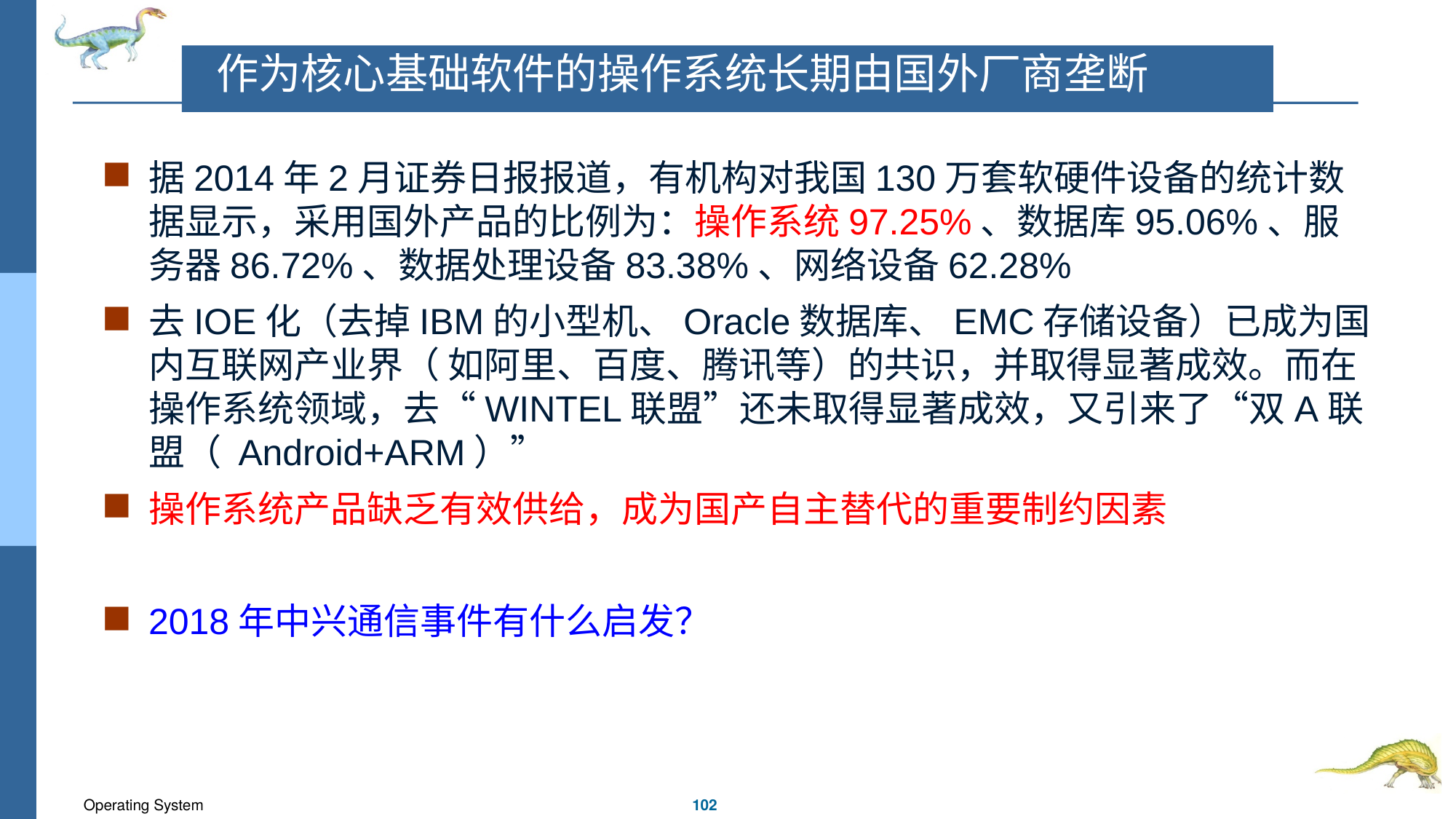

#
作为核心基础软件的操作系统长期由国外厂商垄断
据2014年2月证券日报报道，有机构对我国130万套软硬件设备的统计数据显示，采用国外产品的比例为：操作系统97.25%、数据库95.06%、服务器86.72%、数据处理设备83.38%、网络设备62.28%
去IOE化（去掉IBM的小型机、Oracle数据库、EMC存储设备）已成为国内互联网产业界（ 如阿里、百度、腾讯等）的共识，并取得显著成效。而在操作系统领域，去“WINTEL联盟”还未取得显著成效，又引来了“双A联盟（ Android+ARM）”
操作系统产品缺乏有效供给，成为国产自主替代的重要制约因素

2018年中兴通信事件有什么启发？